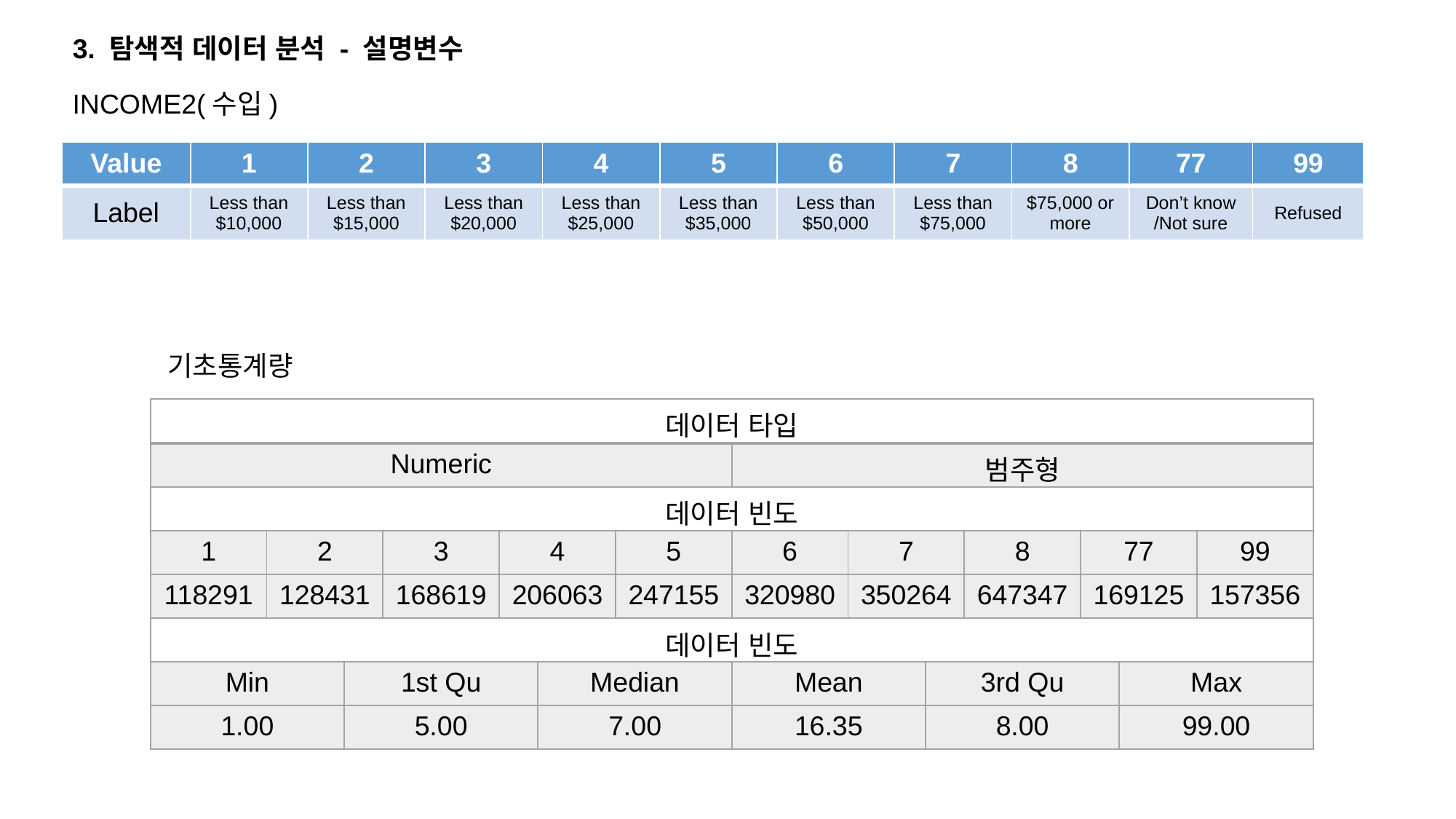

3. 탐색적 데이터 분석 - 설명변수
INCOME2(수입)
| Value | 1 | 2 | 3 | 4 | 5 | 6 | 7 | 8 | 77 | 99 |
| --- | --- | --- | --- | --- | --- | --- | --- | --- | --- | --- |
| Label | Less than $10,000 | Less than $15,000 | Less than $20,000 | Less than $25,000 | Less than $35,000 | Less than $50,000 | Less than $75,000 | $75,000 or more | Don’t know /Not sure | Refused |
기초통계량
| 데이터 타입 |  |  |  |  |  |  |  |  |  |  |  |  |  |
| --- | --- | --- | --- | --- | --- | --- | --- | --- | --- | --- | --- | --- | --- |
| Numeric |  |  |  |  |  |  | 범주형 |  |  |  |  |  |  |
| 데이터 빈도 |  |  |  |  |  |  |  |  |  |  |  |  |  |
| 1 | 2 |  | 3 | 4 |  | 5 | 6 | 7 |  | 8 | 77 |  | 99 |
| 118291 | 128431 |  | 168619 | 206063 |  | 247155 | 320980 | 350264 |  | 647347 | 169125 |  | 157356 |
| 데이터 빈도 |  |  |  |  |  |  |  |  |  |  |  |  |  |
| Min |  | 1st Qu |  |  | Median |  | Mean |  | 3rd Qu |  |  | Max |  |
| 1.00 |  | 5.00 |  |  | 7.00 |  | 16.35 |  | 8.00 |  |  | 99.00 |  |